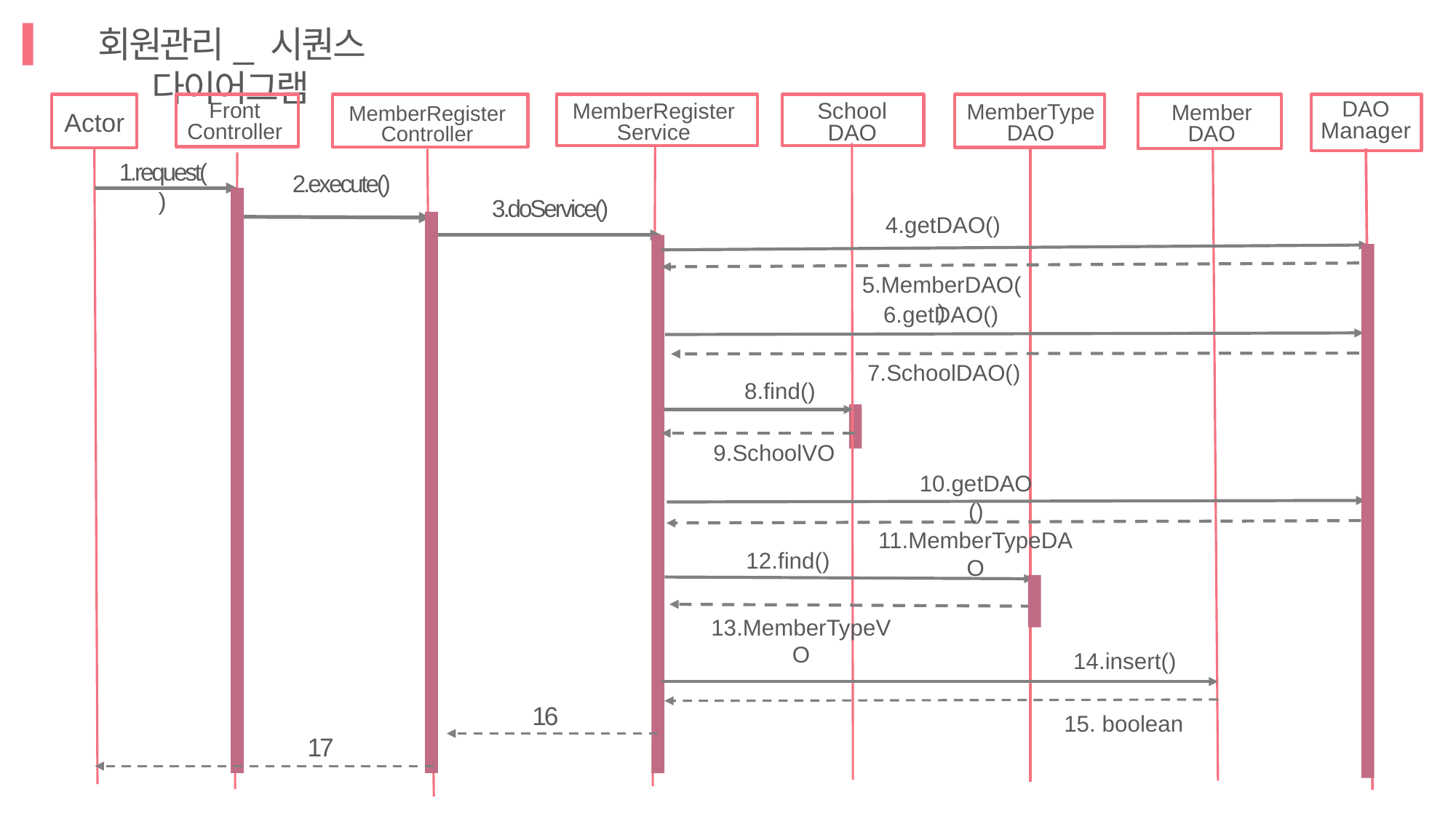

회원관리_ 시퀀스 다이어그램

Actor

Front
Controller

MemberRegister
Controller

MemberRegister
Service

School
DAO

MemberType
DAO

Member
DAO

DAO
Manager
1.request()
2.execute()

3.doService()
4.getDAO()

5.MemberDAO()
6.getDAO()
7.SchoolDAO()
8.find()

9.SchoolVO
10.getDAO()
11.MemberTypeDAO
12.find()

13.MemberTypeVO
14.insert()
16
15. boolean
17